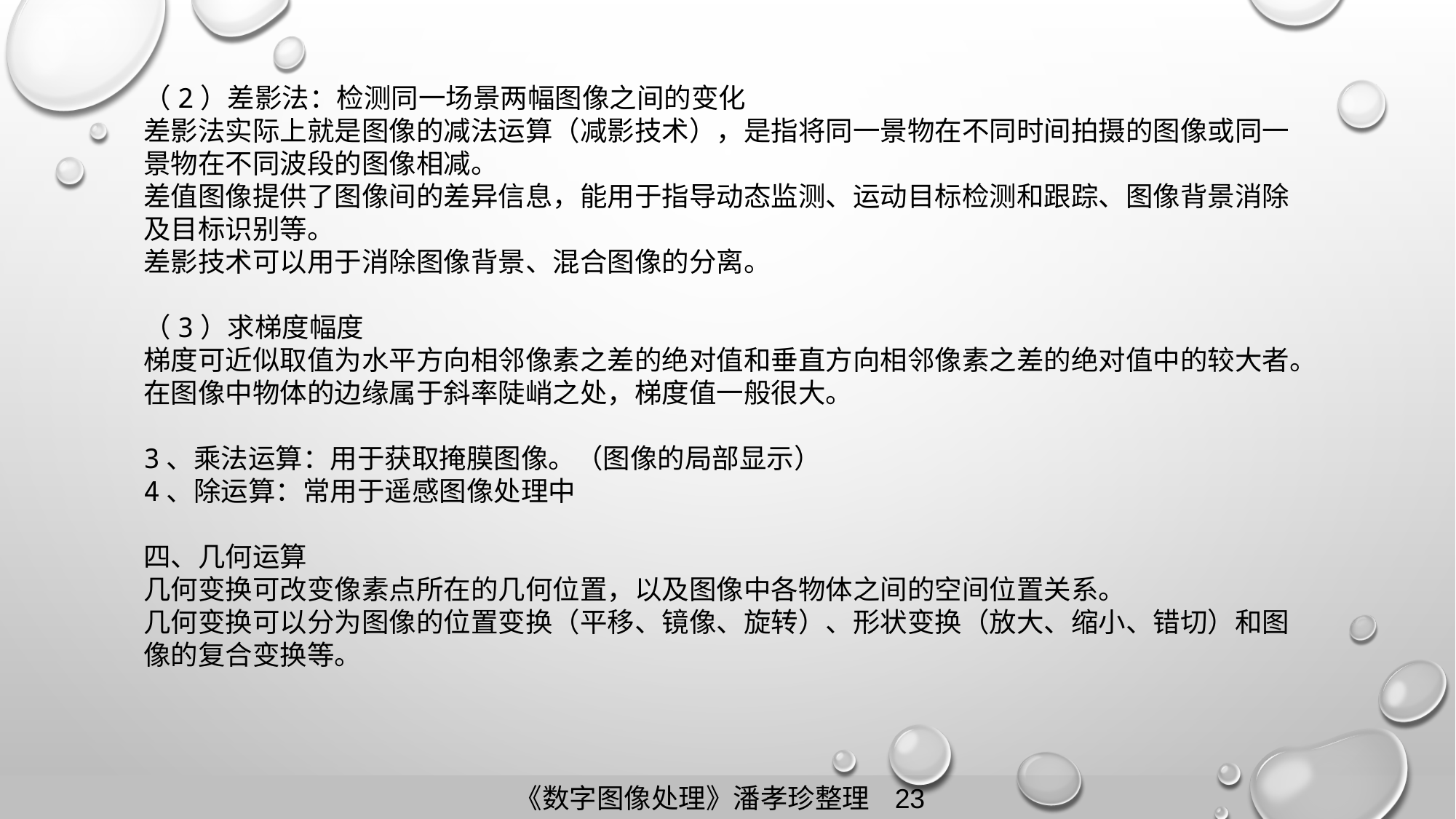

（2）差影法：检测同一场景两幅图像之间的变化
差影法实际上就是图像的减法运算（减影技术），是指将同一景物在不同时间拍摄的图像或同一景物在不同波段的图像相减。
差值图像提供了图像间的差异信息，能用于指导动态监测、运动目标检测和跟踪、图像背景消除及目标识别等。
差影技术可以用于消除图像背景、混合图像的分离。

（3）求梯度幅度
梯度可近似取值为水平方向相邻像素之差的绝对值和垂直方向相邻像素之差的绝对值中的较大者。
在图像中物体的边缘属于斜率陡峭之处，梯度值一般很大。

3、乘法运算：用于获取掩膜图像。（图像的局部显示）
4、除运算：常用于遥感图像处理中

四、几何运算
几何变换可改变像素点所在的几何位置，以及图像中各物体之间的空间位置关系。
几何变换可以分为图像的位置变换（平移、镜像、旋转）、形状变换（放大、缩小、错切）和图像的复合变换等。